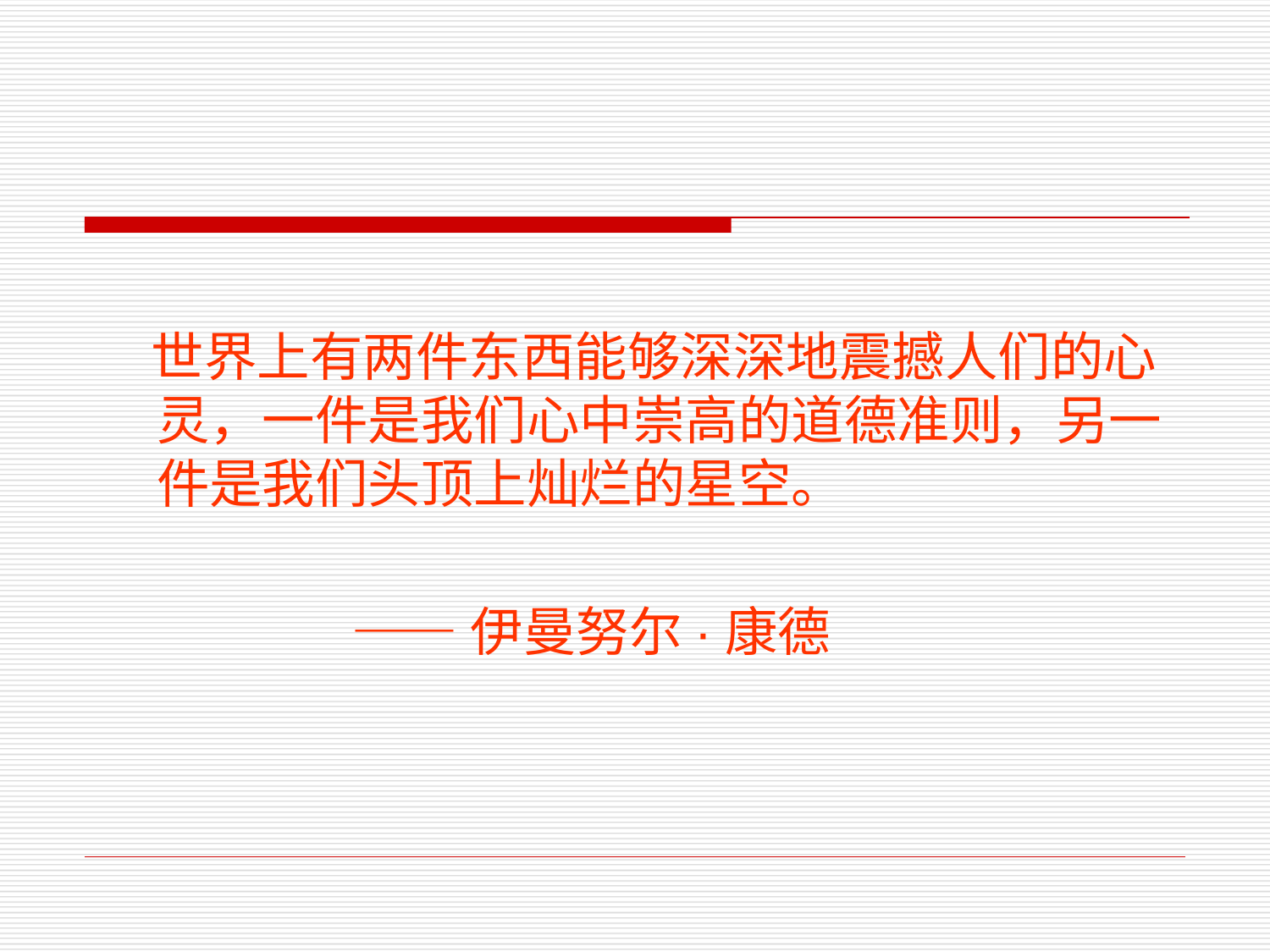

#

    世界上有两件东西能够深深地震撼人们的心灵，一件是我们心中崇高的道德准则，另一件是我们头顶上灿烂的星空。

                      ——伊曼努尔·康德